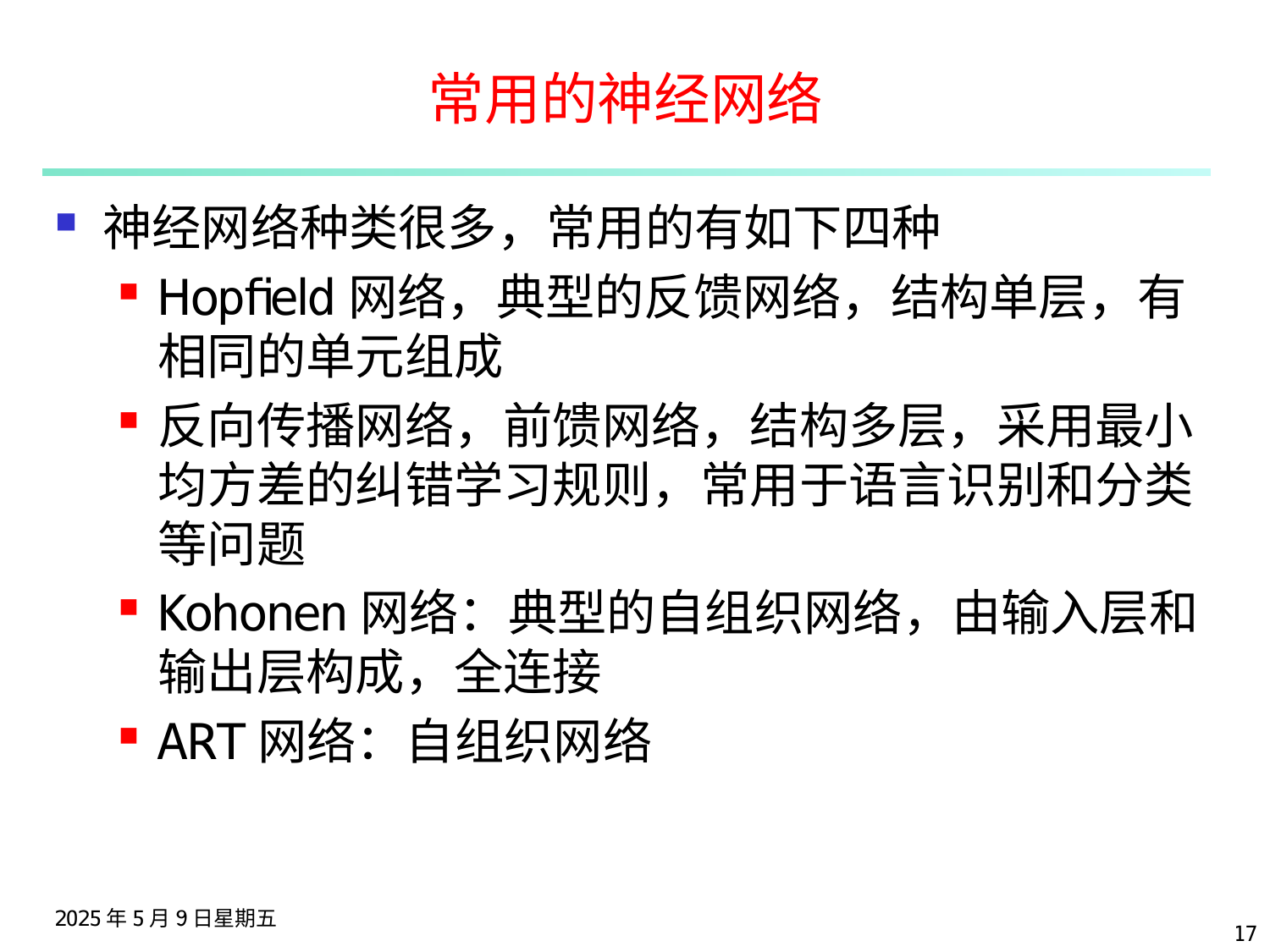

# 常用的神经网络
神经网络种类很多，常用的有如下四种
Hopfield网络，典型的反馈网络，结构单层，有相同的单元组成
反向传播网络，前馈网络，结构多层，采用最小均方差的纠错学习规则，常用于语言识别和分类等问题
Kohonen网络：典型的自组织网络，由输入层和输出层构成，全连接
ART网络：自组织网络
2025年5月9日星期五
17